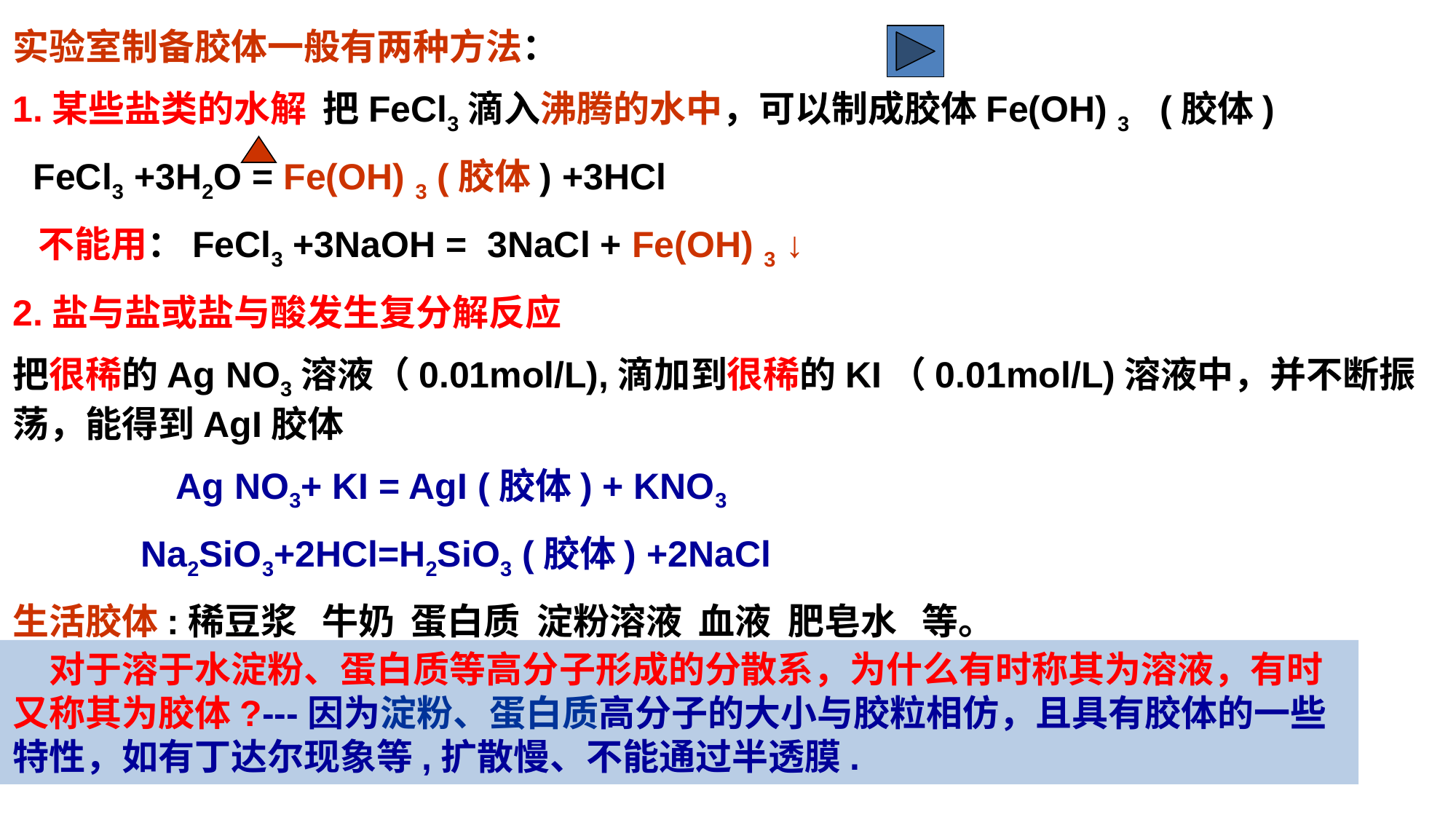

实验室制备胶体一般有两种方法：
1.某些盐类的水解  把FeCl3滴入沸腾的水中，可以制成胶体Fe(OH) 3   (胶体)
  FeCl3 +3H2O = Fe(OH) 3 (胶体) +3HCl
  不能用：FeCl3 +3NaOH =  3NaCl + Fe(OH) 3 ↓
2.盐与盐或盐与酸发生复分解反应
把很稀的Ag NO3溶液（0.01mol/L),滴加到很稀的KI（0.01mol/L)溶液中，并不断振荡，能得到AgI胶体
                Ag NO3+ KI = AgI (胶体) + KNO3
                      Na2SiO3+2HCl=H2SiO3 (胶体) +2NaCl
生活胶体:稀豆浆   牛奶  蛋白质  淀粉溶液  血液  肥皂水   等。

　对于溶于水淀粉、蛋白质等高分子形成的分散系，为什么有时称其为溶液，有时又称其为胶体?---因为淀粉、蛋白质高分子的大小与胶粒相仿，且具有胶体的一些特性，如有丁达尔现象等,扩散慢、不能通过半透膜.